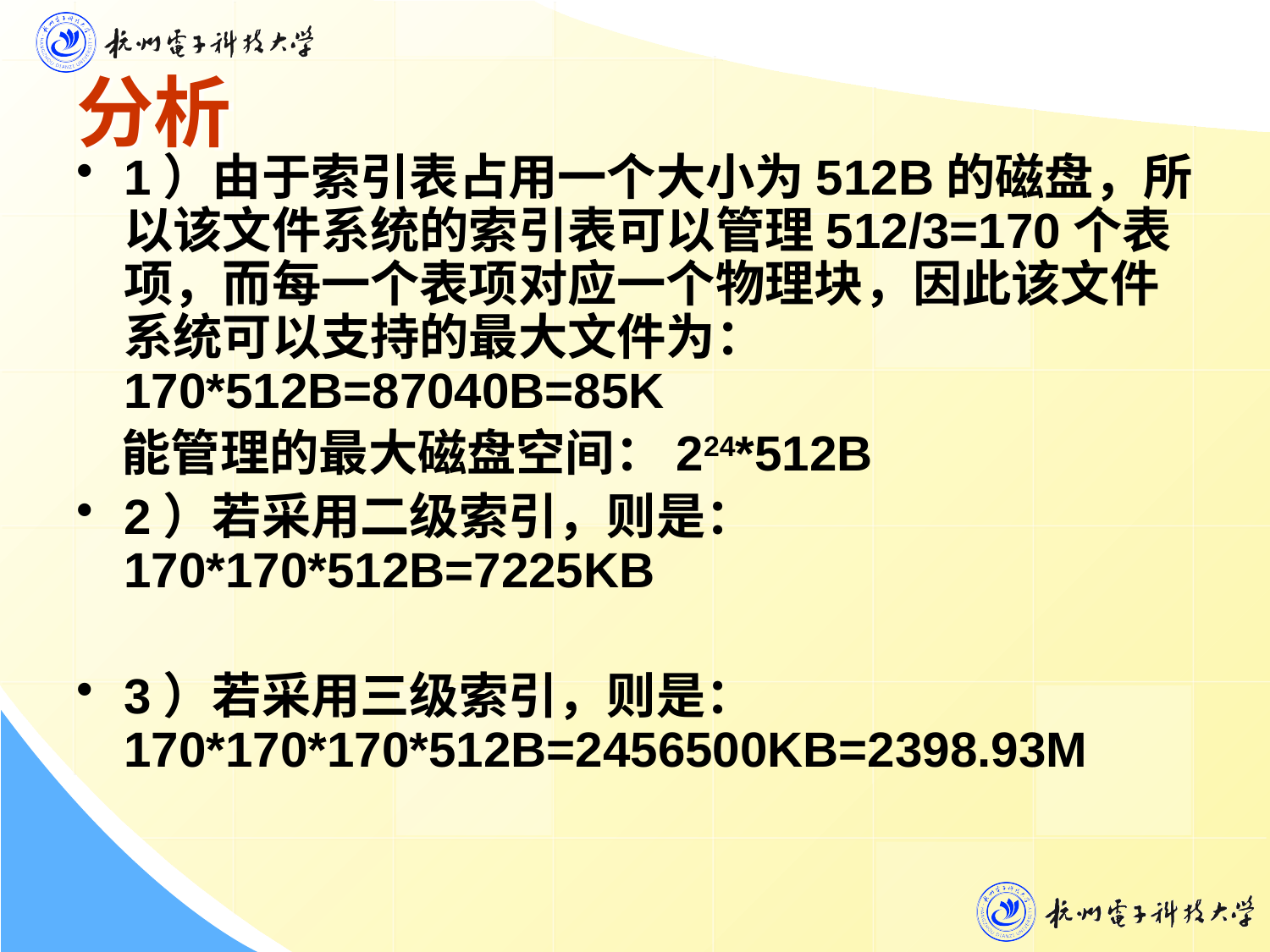

# 分析
1）由于索引表占用一个大小为512B的磁盘，所以该文件系统的索引表可以管理512/3=170个表项，而每一个表项对应一个物理块，因此该文件系统可以支持的最大文件为：  170*512B=87040B=85K
   能管理的最大磁盘空间：224*512B
2）若采用二级索引，则是：170*170*512B=7225KB

3）若采用三级索引，则是：170*170*170*512B=2456500KB=2398.93M